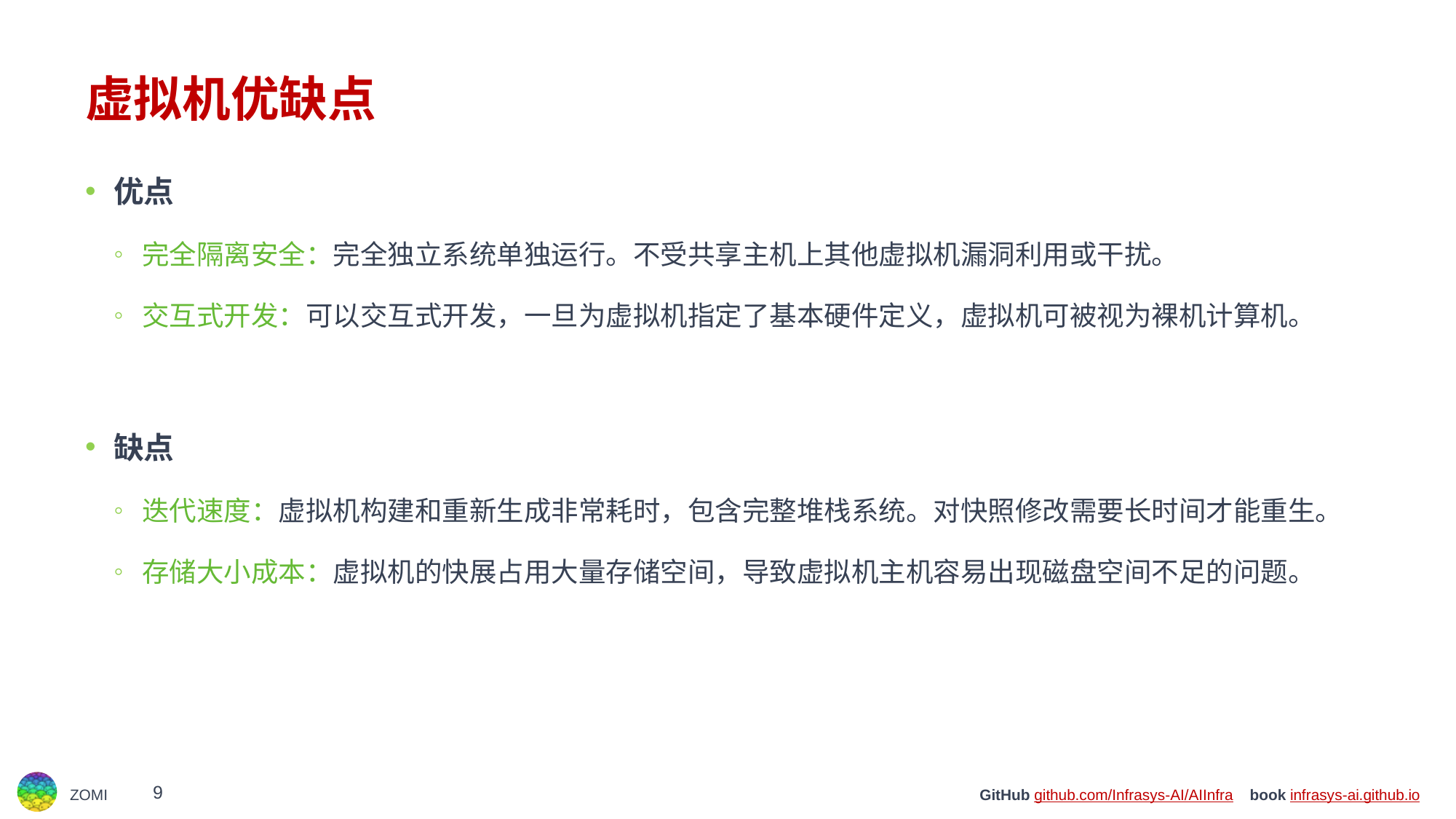

# 虚拟机优缺点
优点
完全隔离安全：完全独立系统单独运行。不受共享主机上其他虚拟机漏洞利用或干扰。
交互式开发：可以交互式开发，一旦为虚拟机指定了基本硬件定义，虚拟机可被视为裸机计算机。

缺点
迭代速度：虚拟机构建和重新生成非常耗时，包含完整堆栈系统。对快照修改需要长时间才能重生。
存储大小成本：虚拟机的快展占用大量存储空间，导致虚拟机主机容易出现磁盘空间不足的问题。